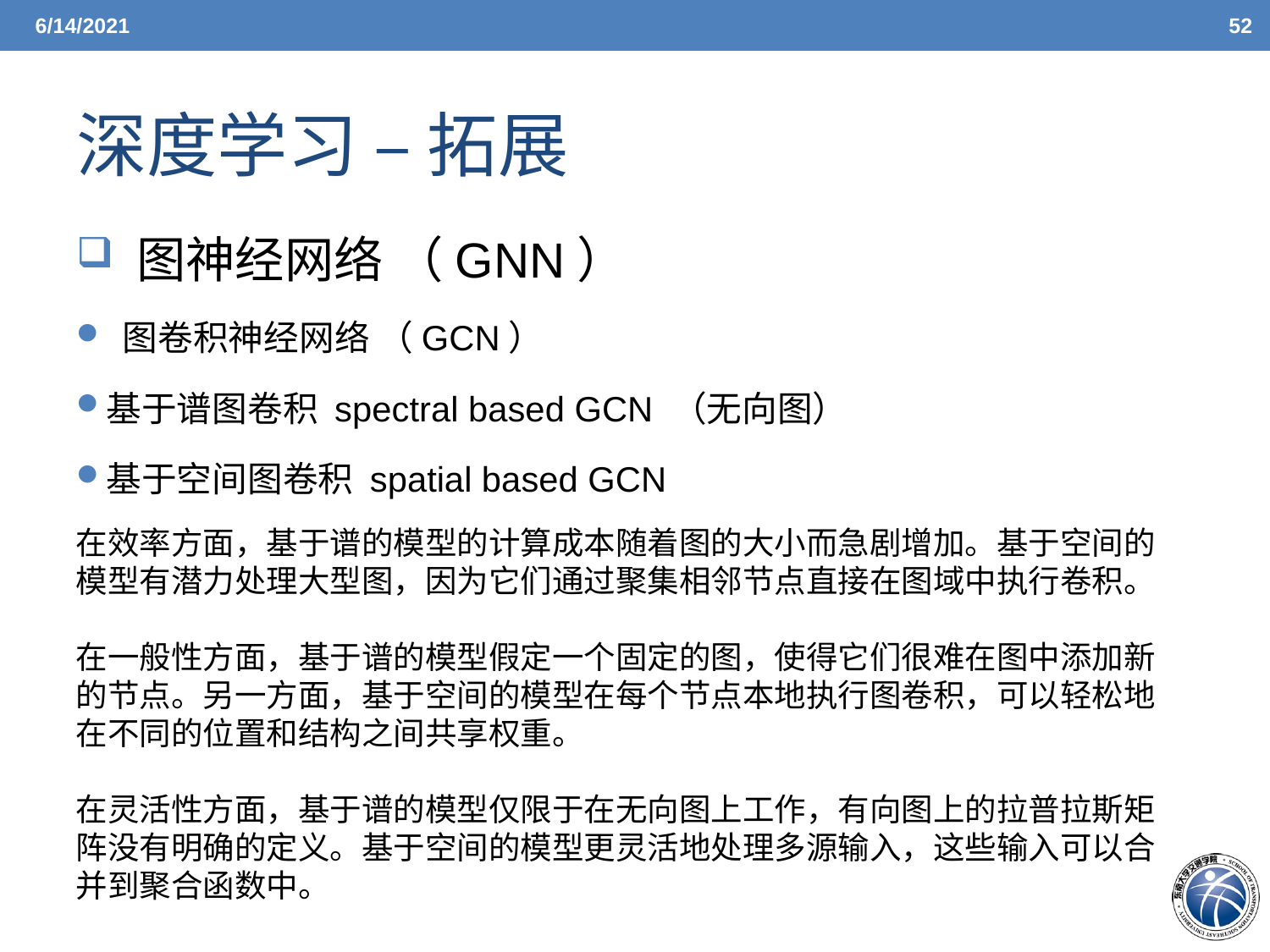

6/14/2021
52
# 深度学习 – 拓展
 图神经网络 （GNN）
 图卷积神经网络 （GCN）
基于谱图卷积 spectral based GCN （无向图）
基于空间图卷积 spatial based GCN

在效率方面，基于谱的模型的计算成本随着图的大小而急剧增加。基于空间的模型有潜力处理大型图，因为它们通过聚集相邻节点直接在图域中执行卷积。

在一般性方面，基于谱的模型假定一个固定的图，使得它们很难在图中添加新的节点。另一方面，基于空间的模型在每个节点本地执行图卷积，可以轻松地在不同的位置和结构之间共享权重。

在灵活性方面，基于谱的模型仅限于在无向图上工作，有向图上的拉普拉斯矩阵没有明确的定义。基于空间的模型更灵活地处理多源输入，这些输入可以合并到聚合函数中。